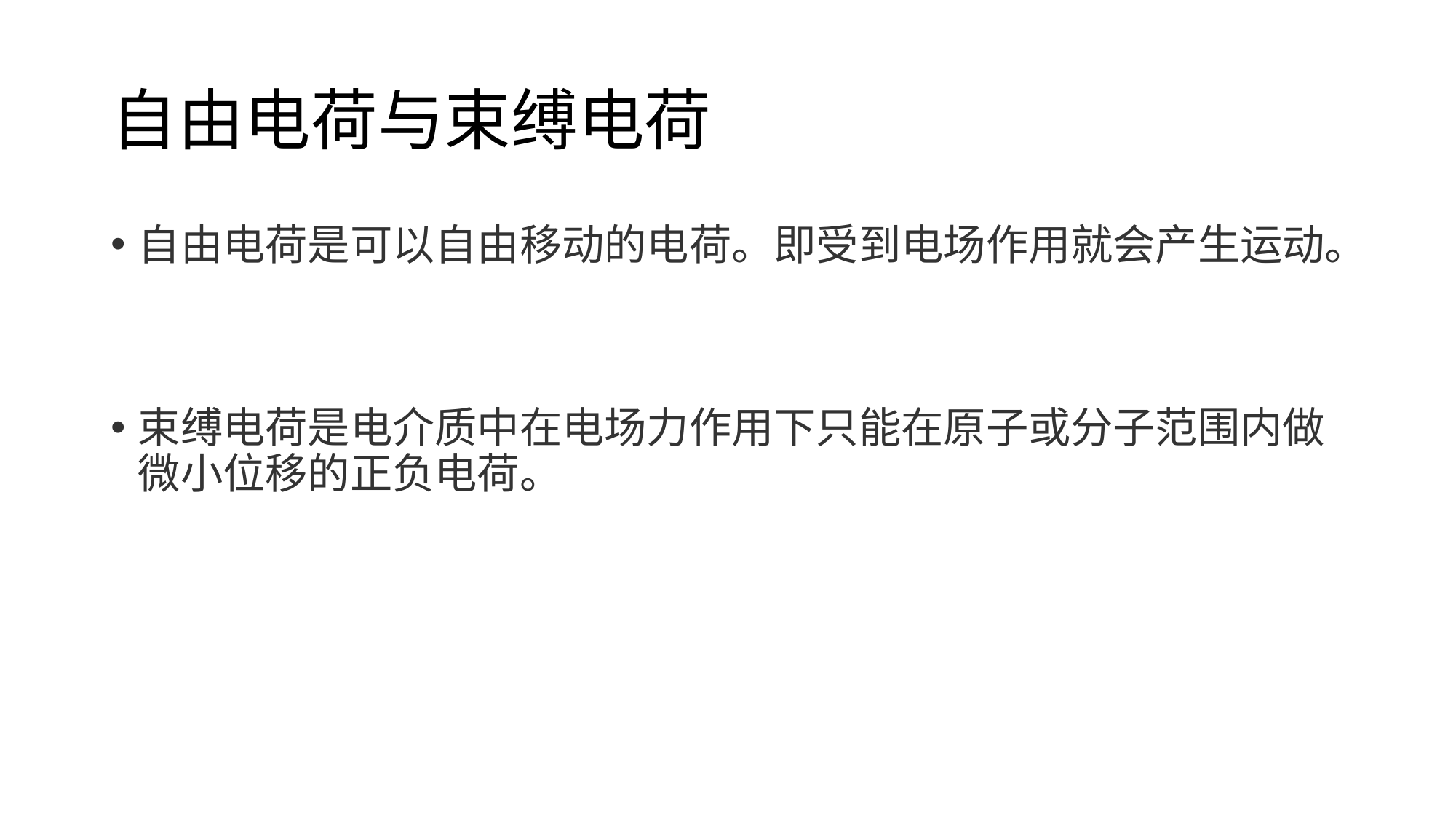

# 自由电荷与束缚电荷
自由电荷是可以自由移动的电荷。即受到电场作用就会产生运动。

束缚电荷是电介质中在电场力作用下只能在原子或分子范围内做微小位移的正负电荷。